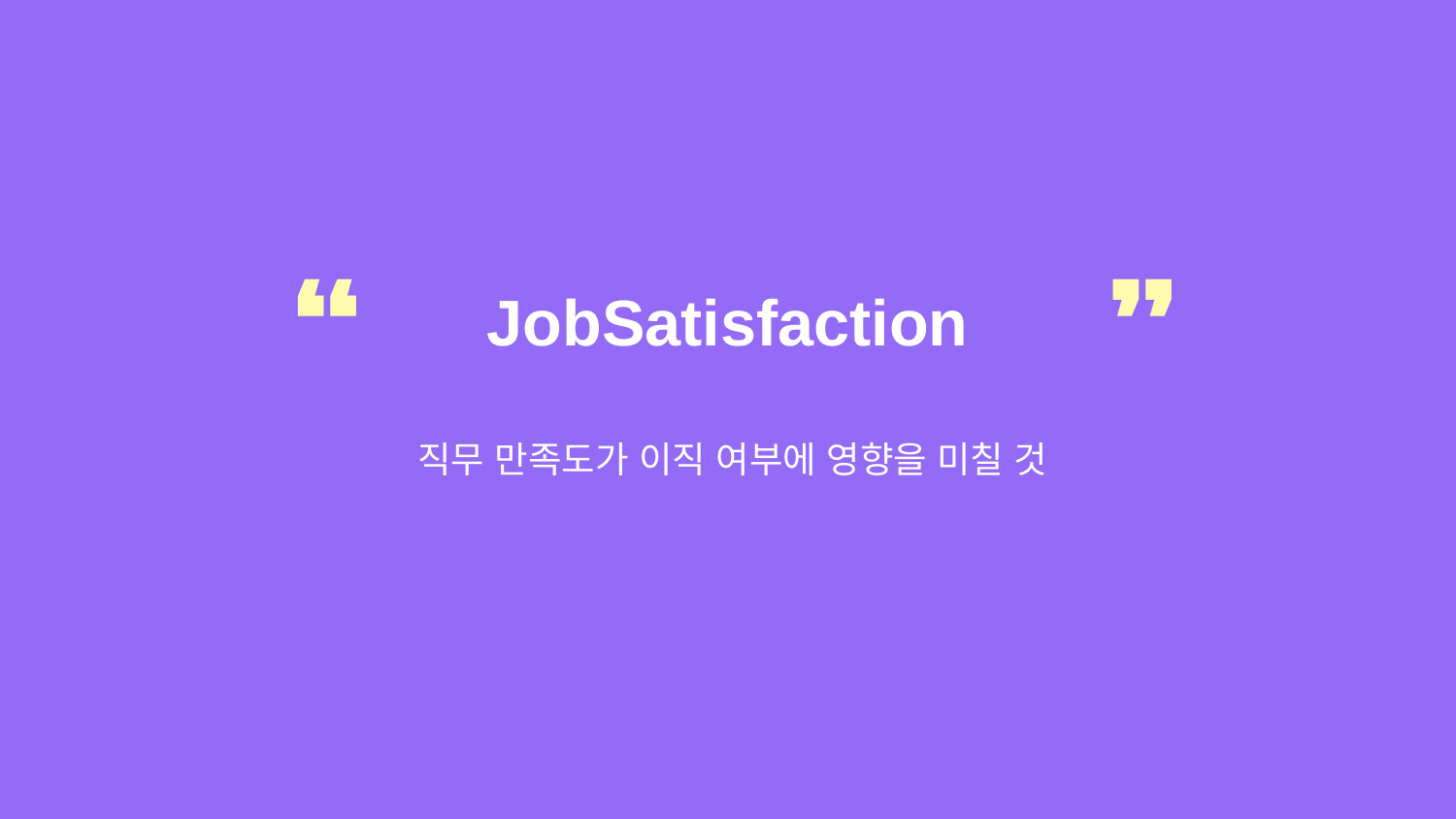

“
”
JobSatisfaction
직무 만족도가 이직 여부에 영향을 미칠 것